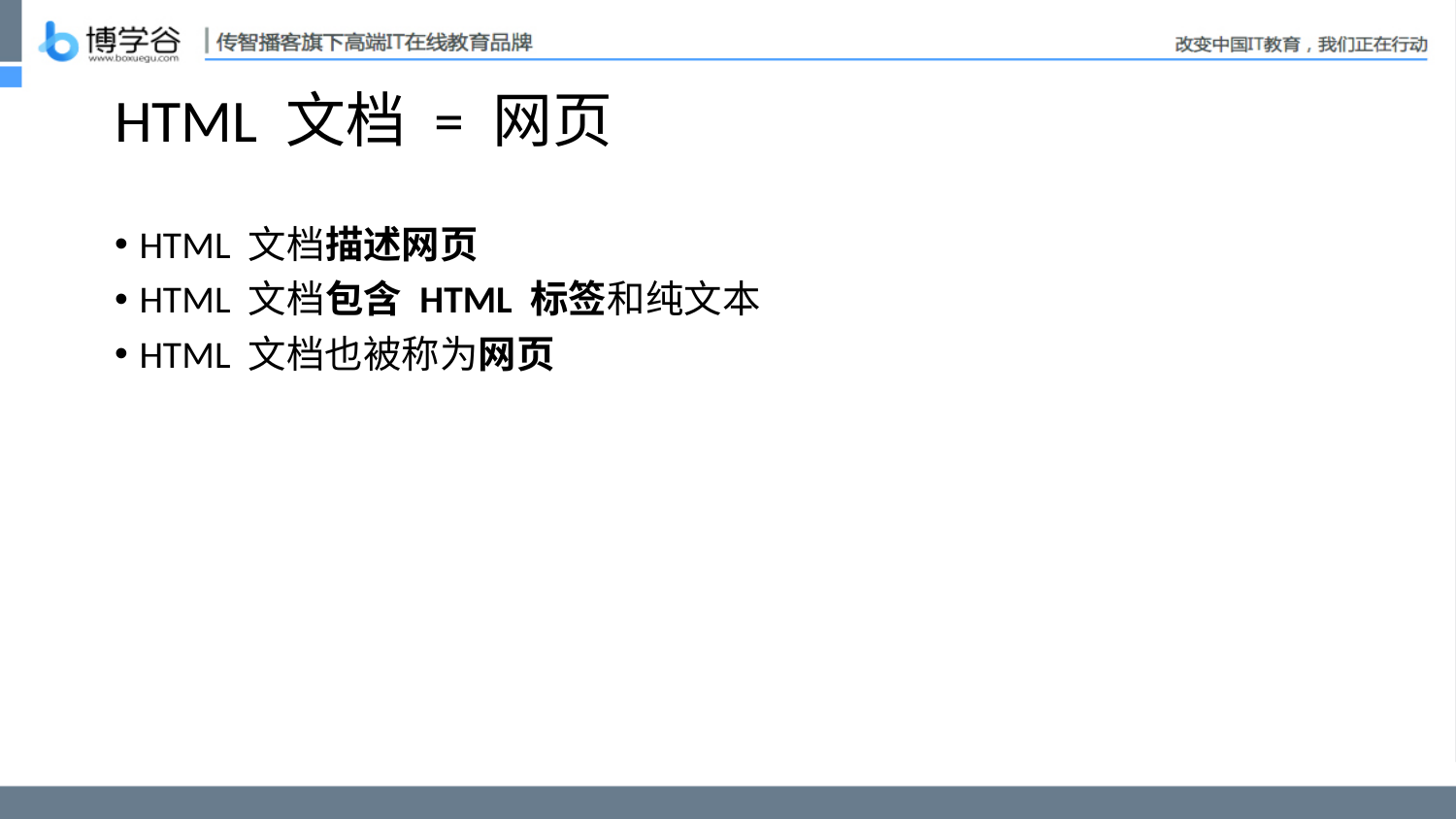

# HTML 文档 = 网页
HTML 文档描述网页
HTML 文档包含 HTML 标签和纯文本
HTML 文档也被称为网页